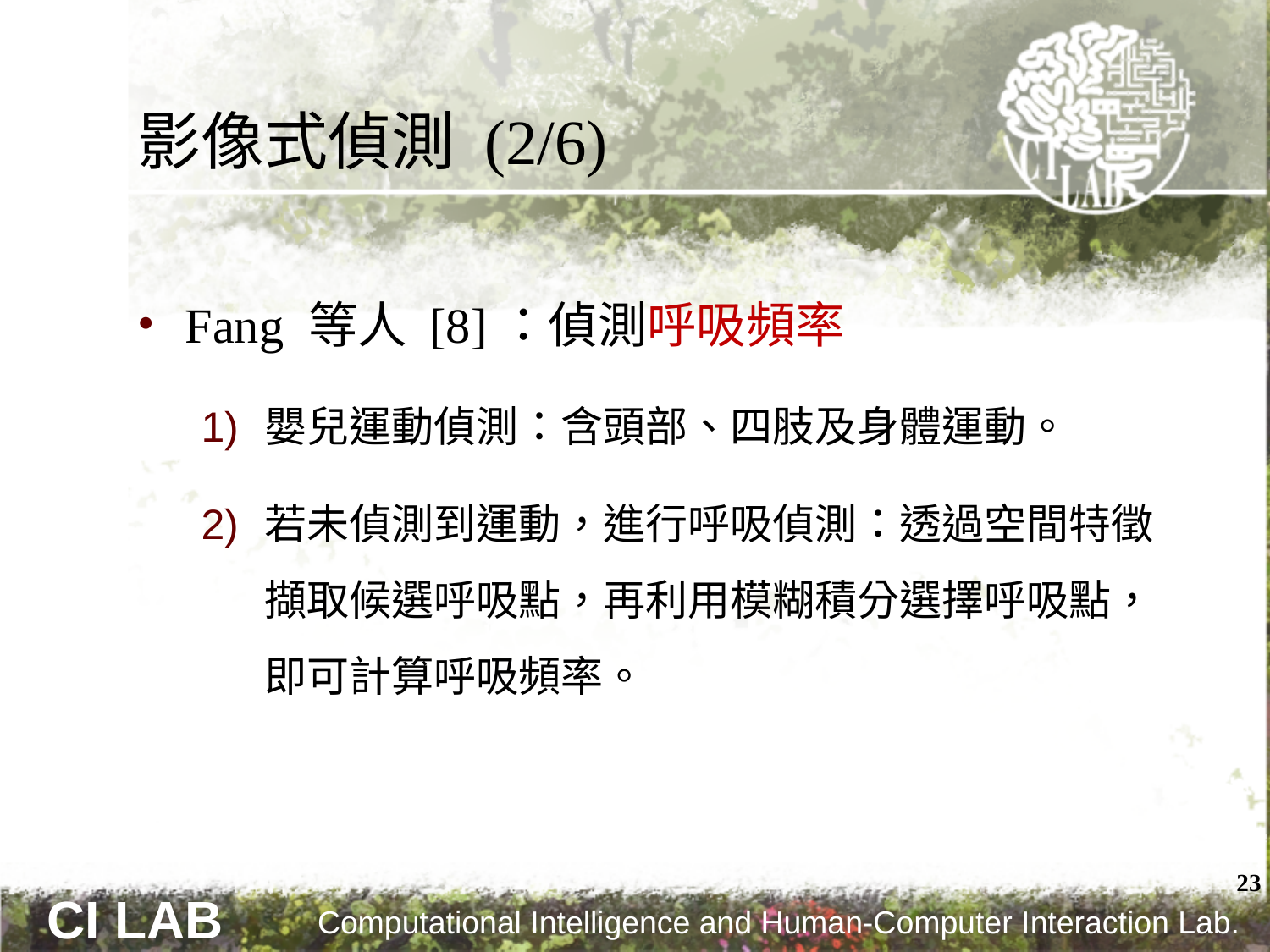

# 影像式偵測 (2/6)
Fang 等人 [8]：偵測呼吸頻率
嬰兒運動偵測：含頭部、四肢及身體運動。
若未偵測到運動，進行呼吸偵測：透過空間特徵擷取候選呼吸點，再利用模糊積分選擇呼吸點，即可計算呼吸頻率。
23